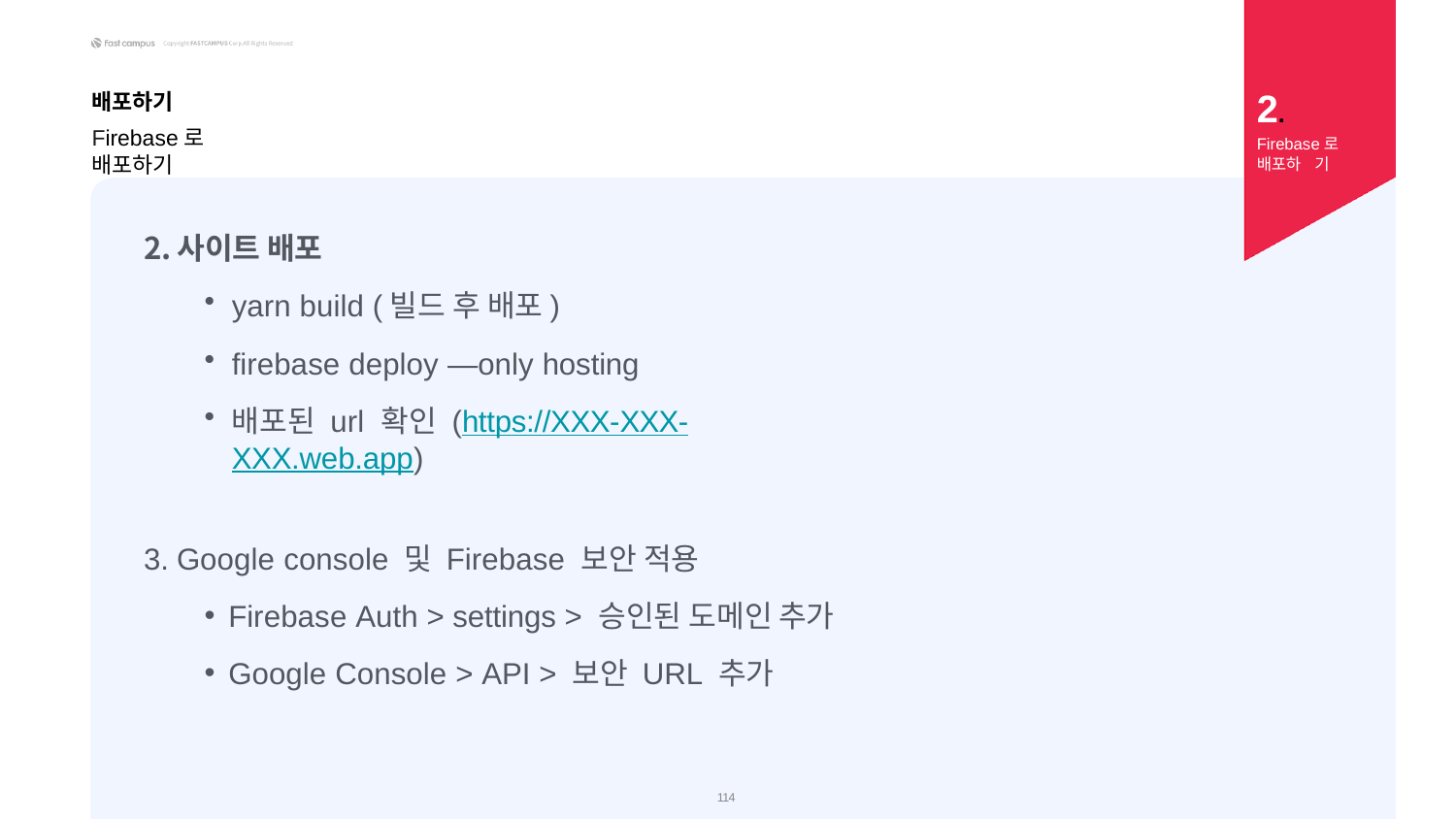

2.
Firebase로 배포하 기
배포하기
Firebase로 배포하기
사이트 배포
yarn build (빌드 후 배포)
firebase deploy —only hosting
배포된 url 확인 (https://XXX-XXX-XXX.web.app)

Google console 및 Firebase 보안 적용
Firebase Auth > settings > 승인된 도메인 추가
Google Console > API > 보안 URL 추가
114